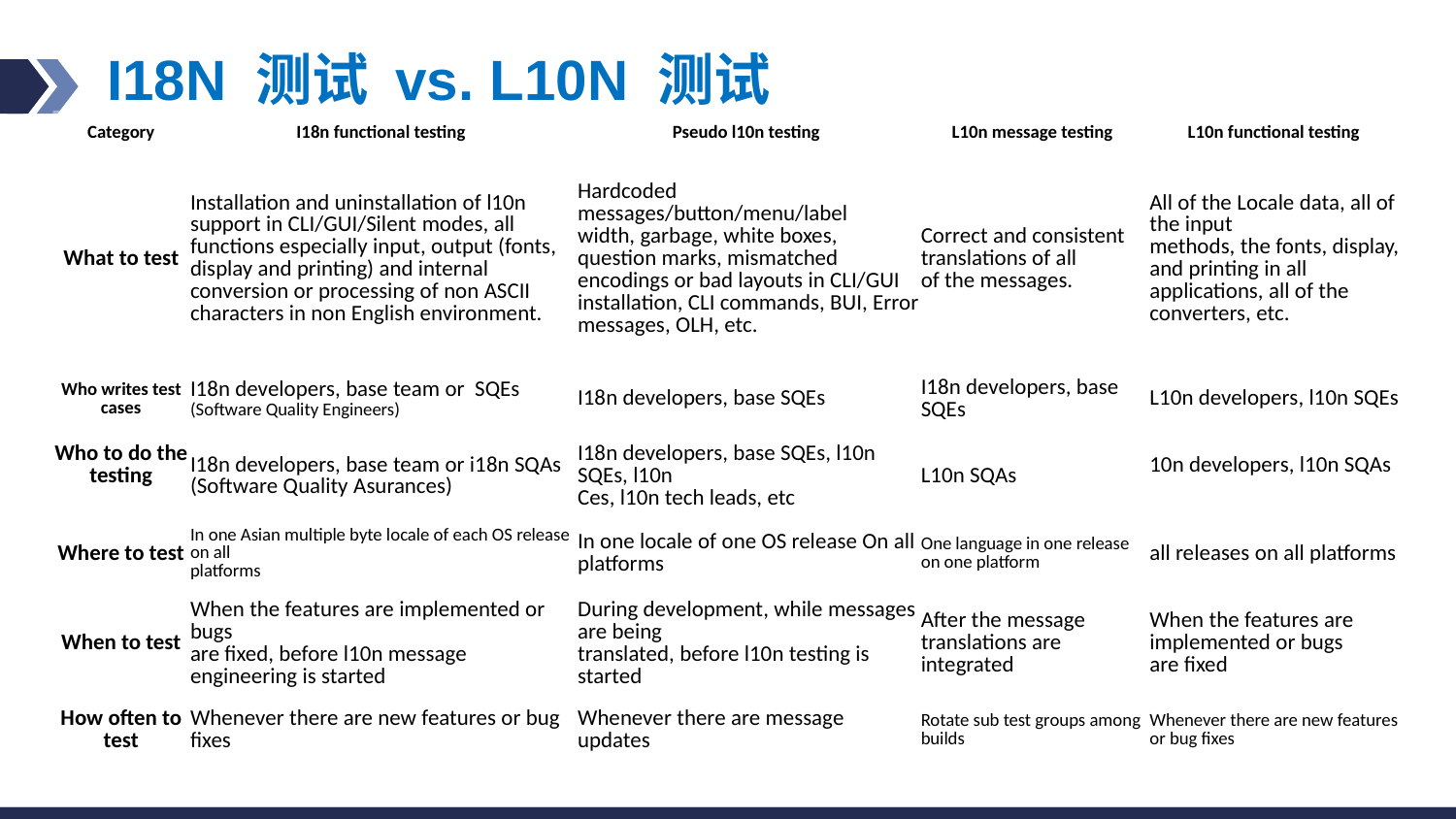

# I18N 测试 vs. L10N 测试
| Category | I18n functional testing | Pseudo l10n testing | L10n message testing | L10n functional testing |
| --- | --- | --- | --- | --- |
| What to test | Installation and uninstallation of l10n support in CLI/GUI/Silent modes, all functions especially input, output (fonts, display and printing) and internal conversion or processing of non ASCII characters in non English environment. | Hardcoded messages/button/menu/label width, garbage, white boxes, question marks, mismatched encodings or bad layouts in CLI/GUI installation, CLI commands, BUI, Error messages, OLH, etc. | Correct and consistent translations of all of the messages. | All of the Locale data, all of the input methods, the fonts, display, and printing in all applications, all of the converters, etc. |
| Who writes test cases | I18n developers, base team or SQEs (Software Quality Engineers) | I18n developers, base SQEs | I18n developers, base SQEs | L10n developers, l10n SQEs |
| Who to do the testing | I18n developers, base team or i18n SQAs (Software Quality Asurances) | I18n developers, base SQEs, l10n SQEs, l10n Ces, l10n tech leads, etc | L10n SQAs | 10n developers, l10n SQAs |
| Where to test | In one Asian multiple byte locale of each OS release on all platforms | In one locale of one OS release On all platforms | One language in one release on one platform | all releases on all platforms |
| When to test | When the features are implemented or bugs are fixed, before l10n message engineering is started | During development, while messages are being translated, before l10n testing is started | After the message translations are integrated | When the features are implemented or bugs are fixed |
| How often to test | Whenever there are new features or bug fixes | Whenever there are message updates | Rotate sub test groups among builds | Whenever there are new features or bug fixes |